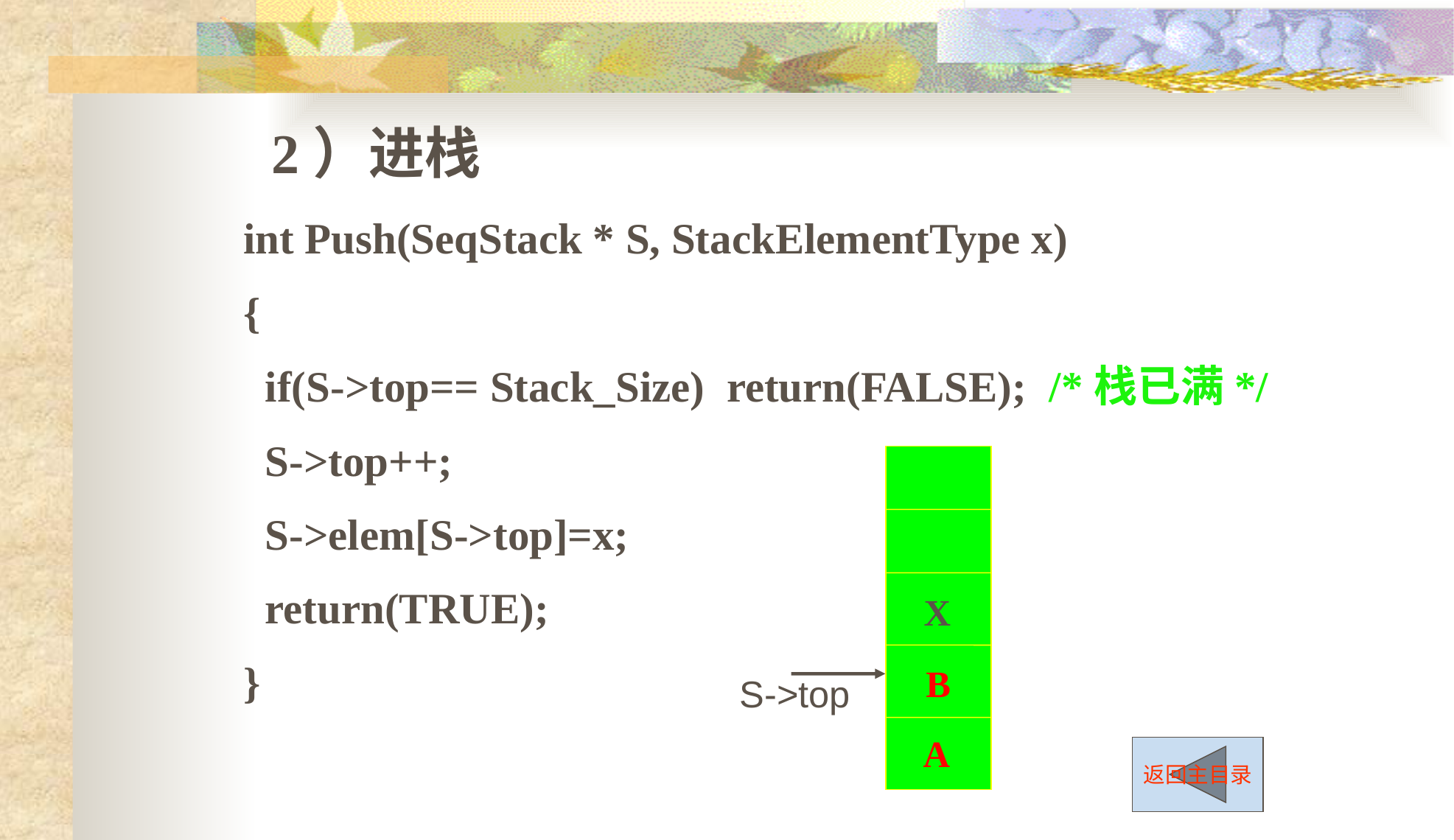

2）进栈
int Push(SeqStack * S, StackElementType x)
{
  if(S->top== Stack_Size)  return(FALSE);  /*栈已满*/
  S->top++;
  S->elem[S->top]=x;
  return(TRUE);
}

A

B
X
S->top

返回主目录